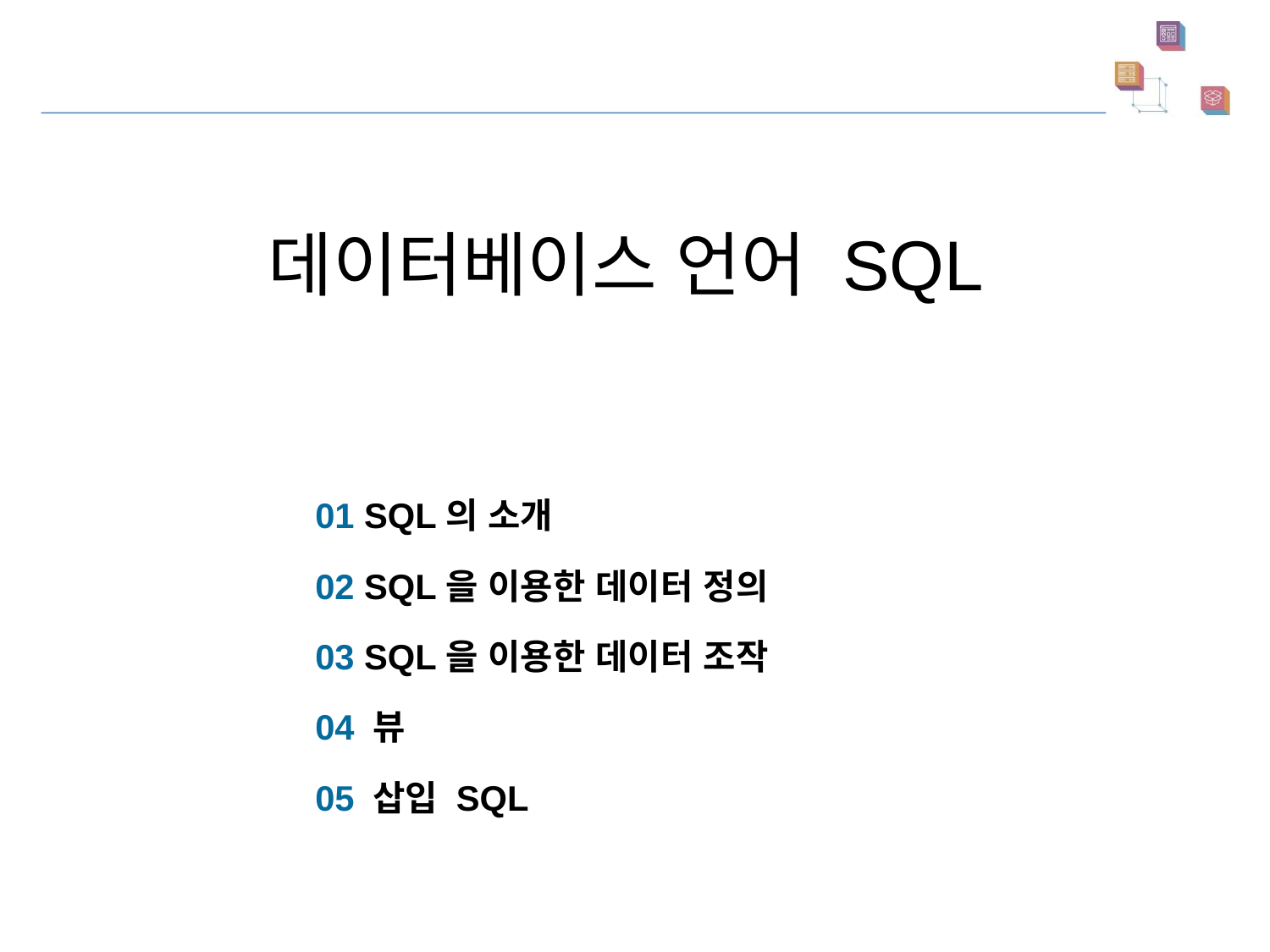

데이터베이스 언어 SQL

 01 SQL의 소개
 02 SQL을 이용한 데이터 정의
 03 SQL을 이용한 데이터 조작
 04 뷰
 05 삽입 SQL